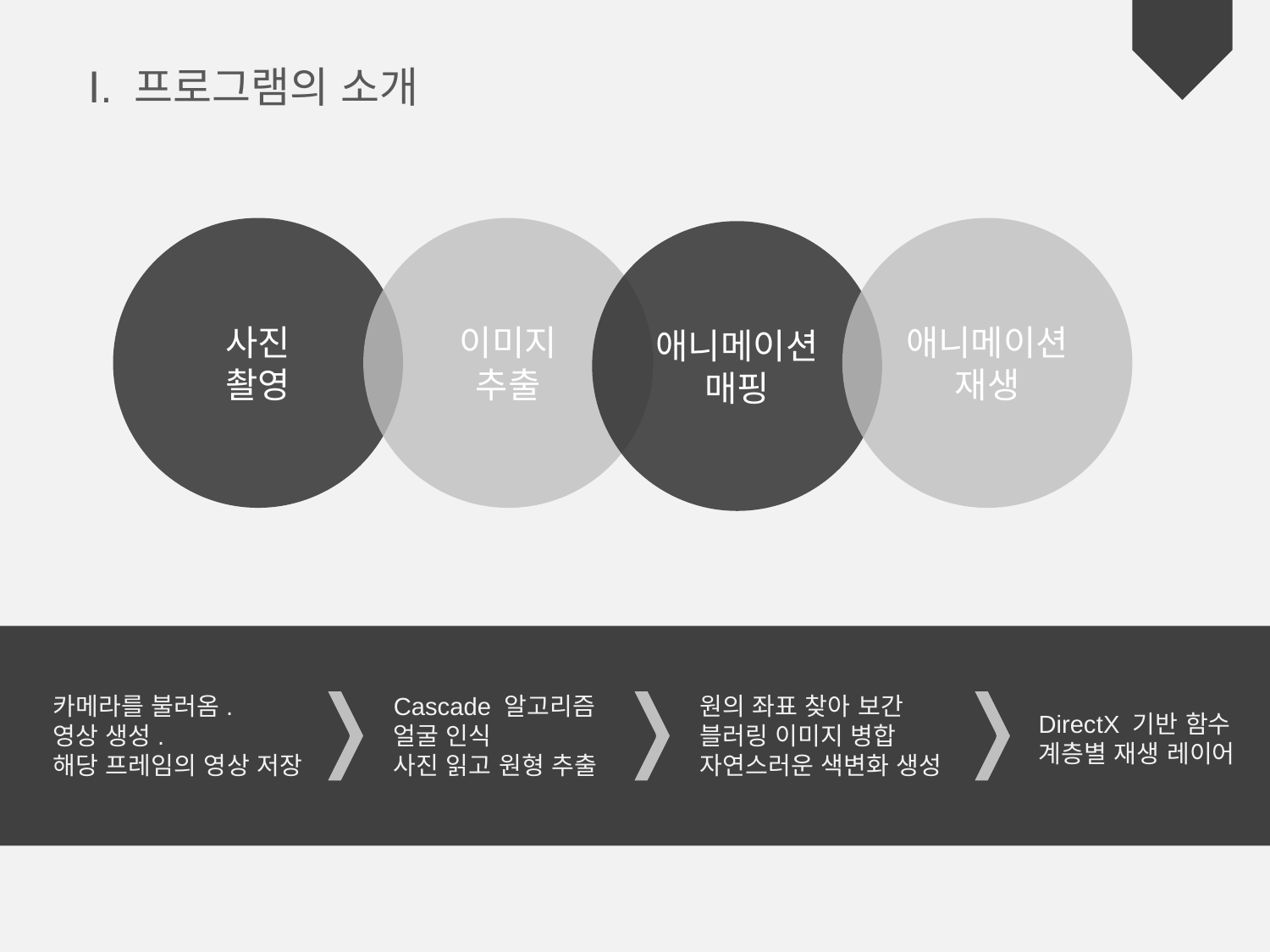

Ⅰ. 프로그램의 소개
사진
촬영
이미지
추출
애니메이션
재생
애니메이션
매핑

카메라를 불러옴.
영상 생성.
해당 프레임의 영상 저장
Cascade 알고리즘
얼굴 인식
사진 읽고 원형 추출
원의 좌표 찾아 보간
블러링 이미지 병합
자연스러운 색변화 생성

DirectX 기반 함수
계층별 재생 레이어